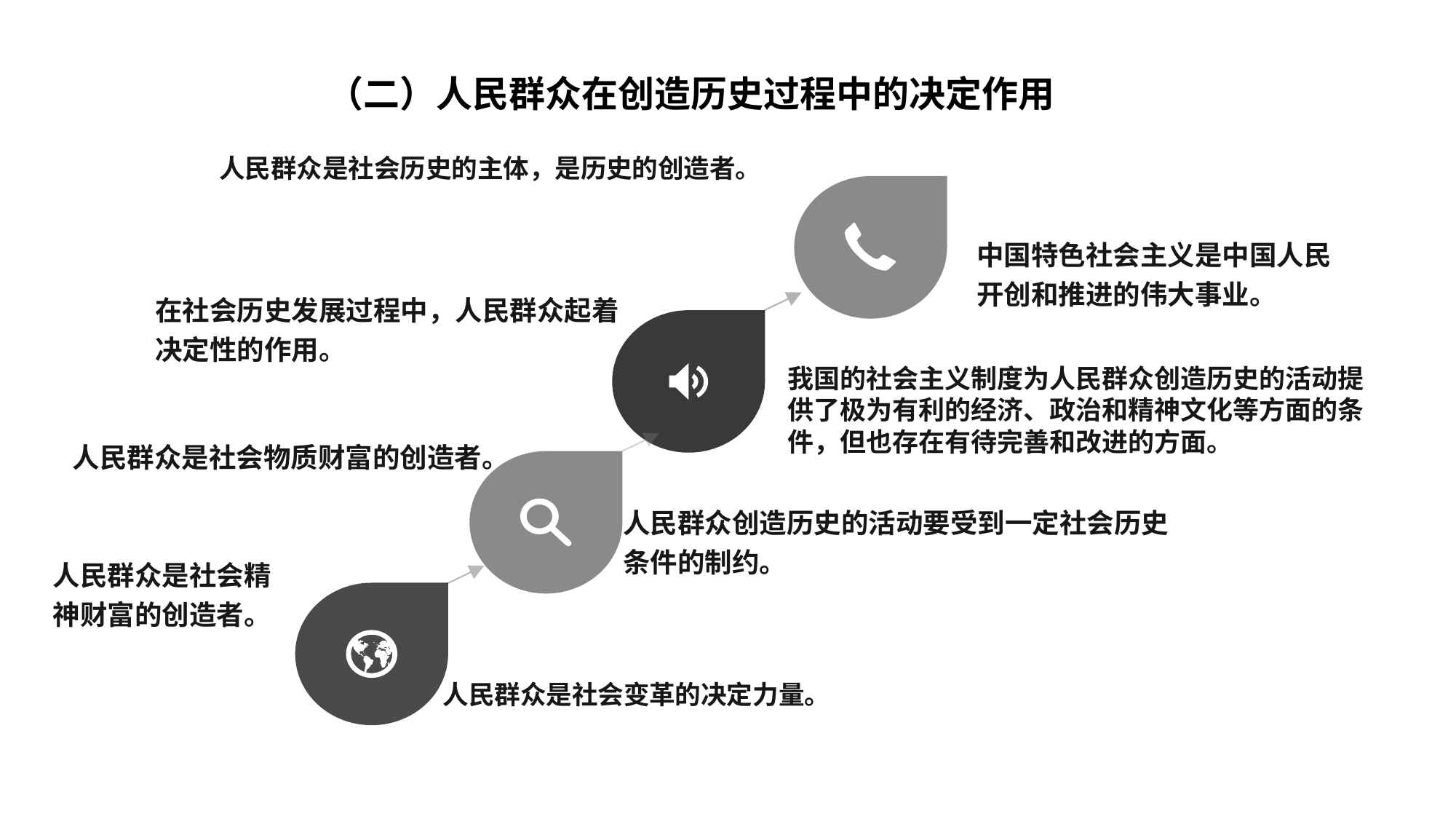

（二）人民群众在创造历史过程中的决定作用
人民群众是社会历史的主体，是历史的创造者。

中国特色社会主义是中国人民开创和推进的伟大事业。
在社会历史发展过程中，人民群众起着决定性的作用。

我国的社会主义制度为人民群众创造历史的活动提
供了极为有利的经济、政治和精神文化等方面的条
件，但也存在有待完善和改进的方面。

人民群众是社会物质财富的创造者。
人民群众创造历史的活动要受到一定社会历史条件的制约。
人民群众是社会精神财富的创造者。

人民群众是社会变革的决定力量。